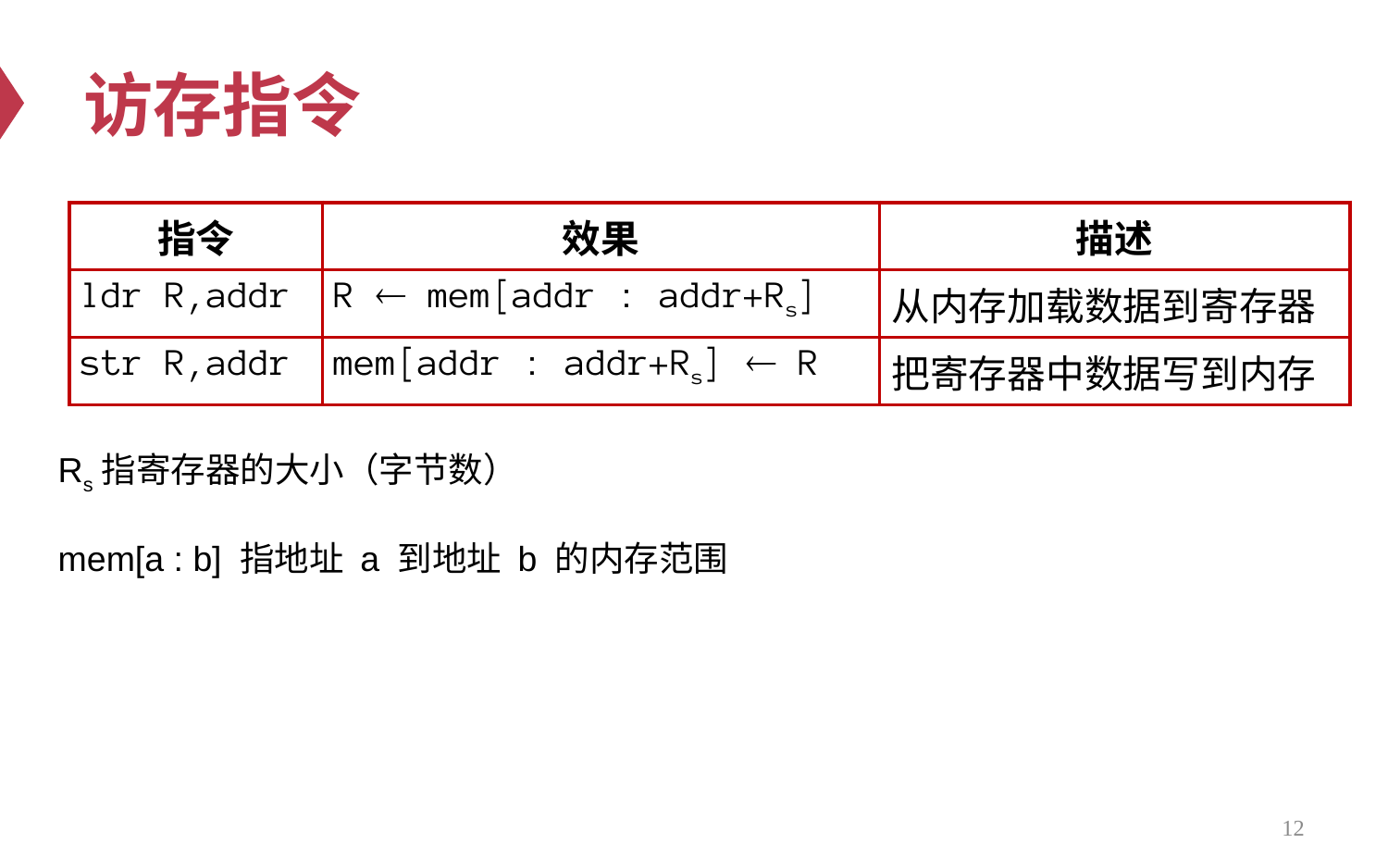

# 访存指令
| 指令 | 效果 | 描述 |
| --- | --- | --- |
| ldr R,addr | R ← mem[addr : addr+Rs] | 从内存加载数据到寄存器 |
| str R,addr | mem[addr : addr+Rs] ← R | 把寄存器中数据写到内存 |
Rs指寄存器的大小（字节数）

mem[a : b] 指地址 a 到地址 b 的内存范围

12